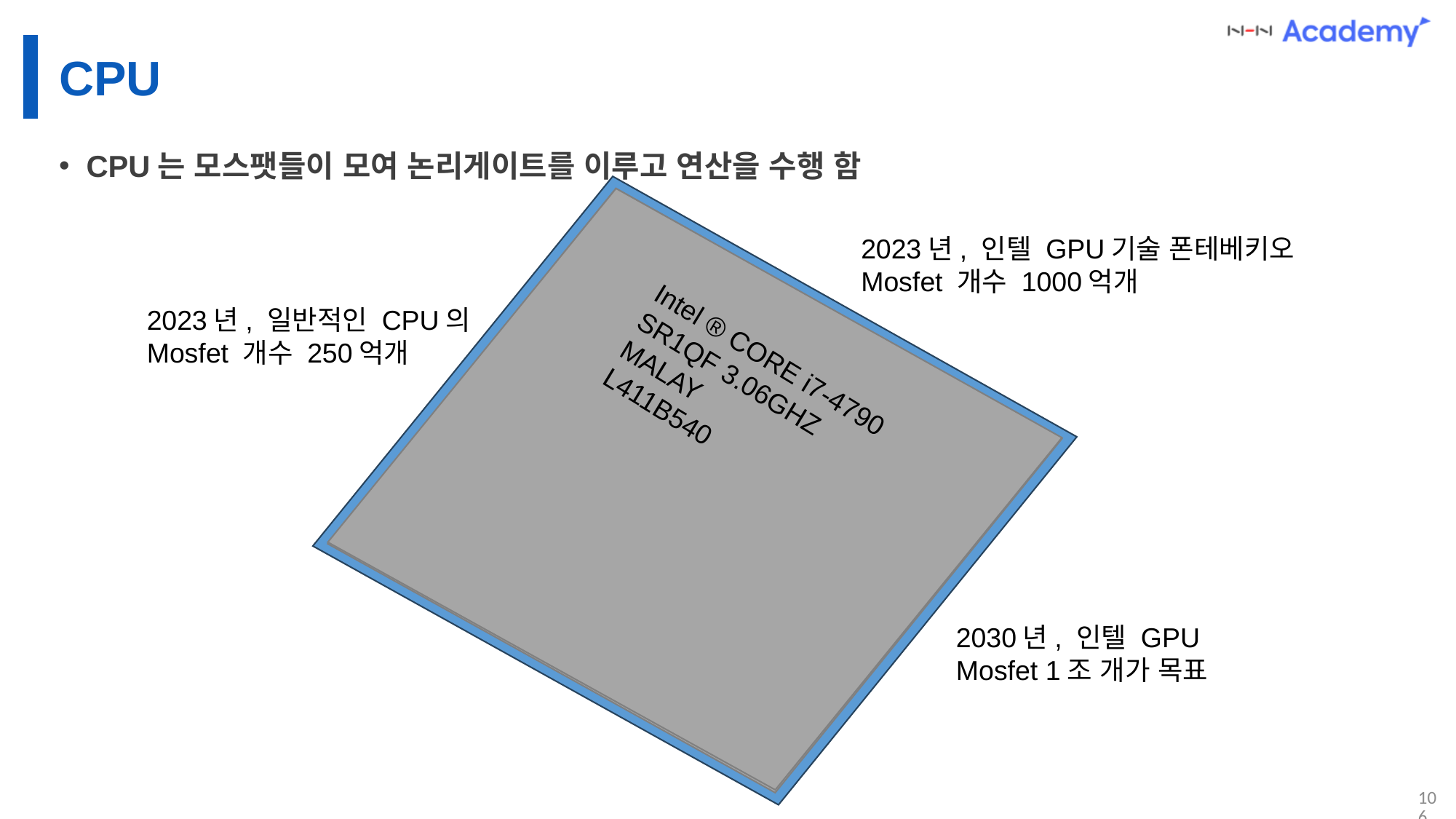

# CPU
CPU는 모스팻들이 모여 논리게이트를 이루고 연산을 수행 함

Intel ® CORE i7-4790
SR1QF 3.06GHZ
MALAY
L411B540
2023년, 인텔 GPU기술 폰테베키오
Mosfet 개수 1000억개
2023년, 일반적인 CPU의
Mosfet 개수 250억개
2030년, 인텔 GPU
Mosfet 1조 개가 목표
106